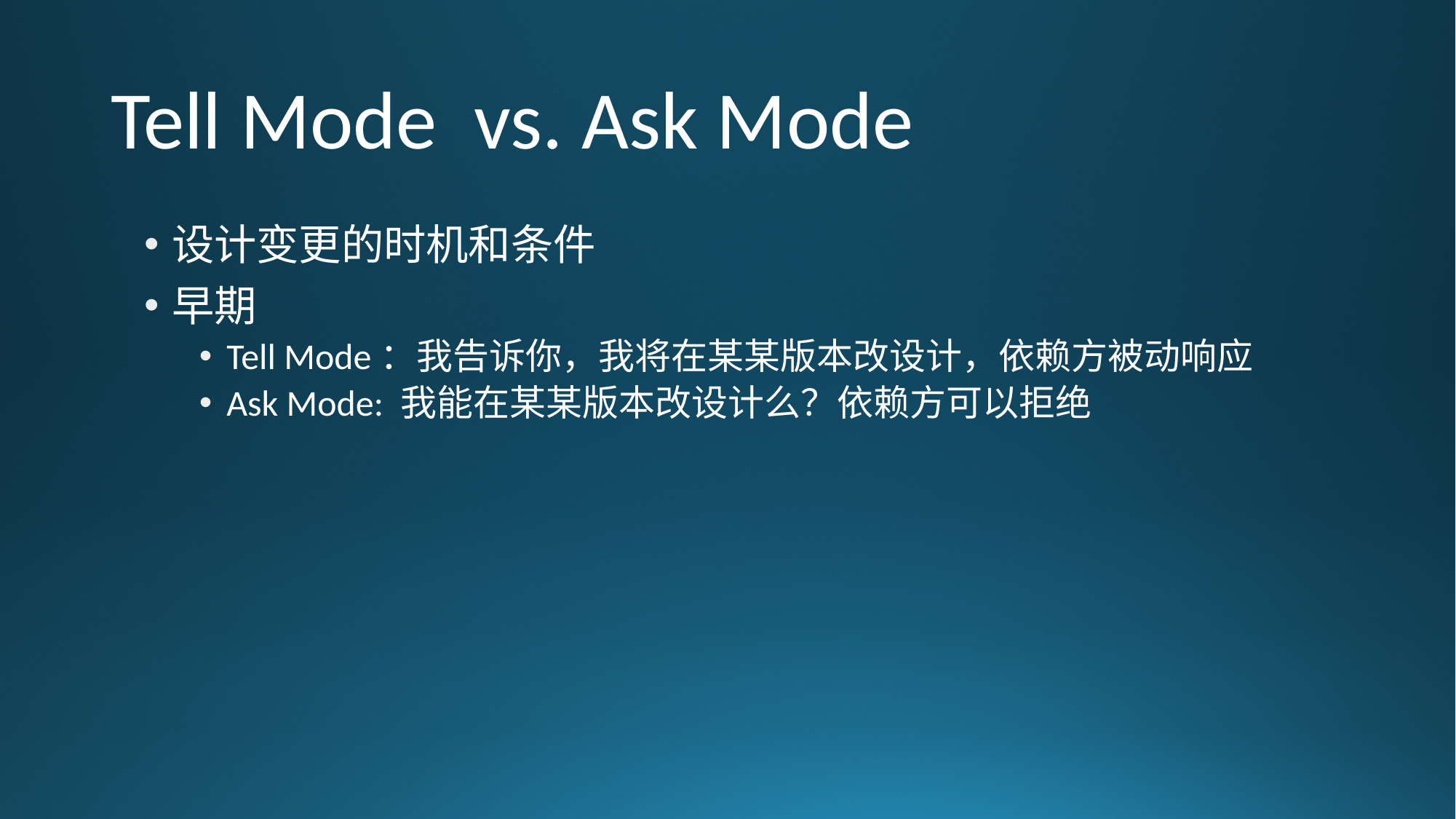

# Tell Mode  vs. Ask Mode
设计变更的时机和条件
早期
Tell Mode：我告诉你，我将在某某版本改设计，依赖方被动响应
Ask Mode: 我能在某某版本改设计么？依赖方可以拒绝